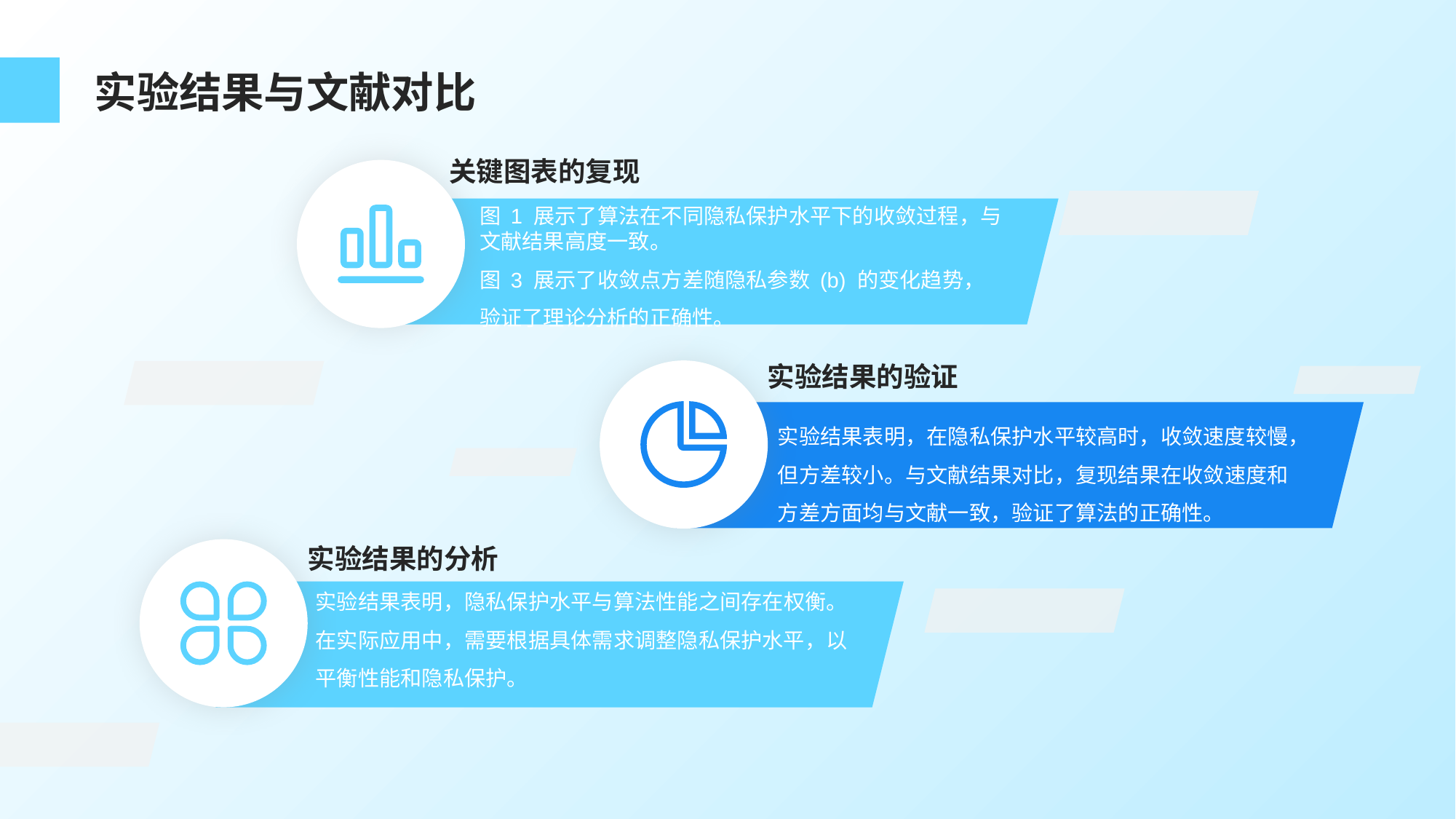

实验结果与文献对比
关键图表的复现

图 1 展示了算法在不同隐私保护水平下的收敛过程，与文献结果高度一致。
图 3 展示了收敛点方差随隐私参数 (b) 的变化趋势，验证了理论分析的正确性。

实验结果的验证

实验结果表明，在隐私保护水平较高时，收敛速度较慢，但方差较小。与文献结果对比，复现结果在收敛速度和方差方面均与文献一致，验证了算法的正确性。

实验结果的分析

实验结果表明，隐私保护水平与算法性能之间存在权衡。
在实际应用中，需要根据具体需求调整隐私保护水平，以平衡性能和隐私保护。